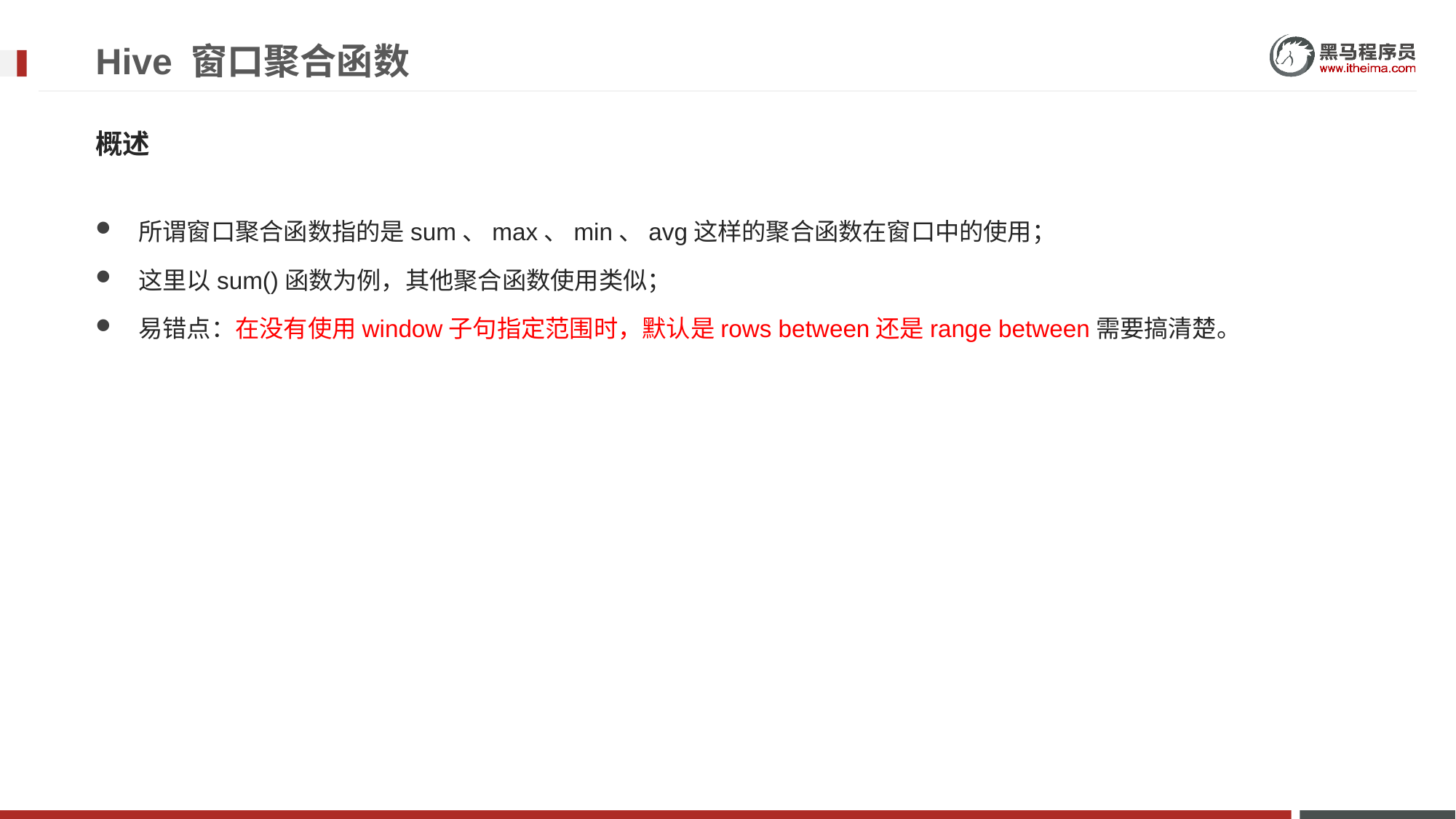

# Hive 窗口聚合函数
概述
所谓窗口聚合函数指的是sum、max、min、avg这样的聚合函数在窗口中的使用；
这里以sum()函数为例，其他聚合函数使用类似；
易错点：在没有使用window子句指定范围时，默认是rows between还是range between需要搞清楚。